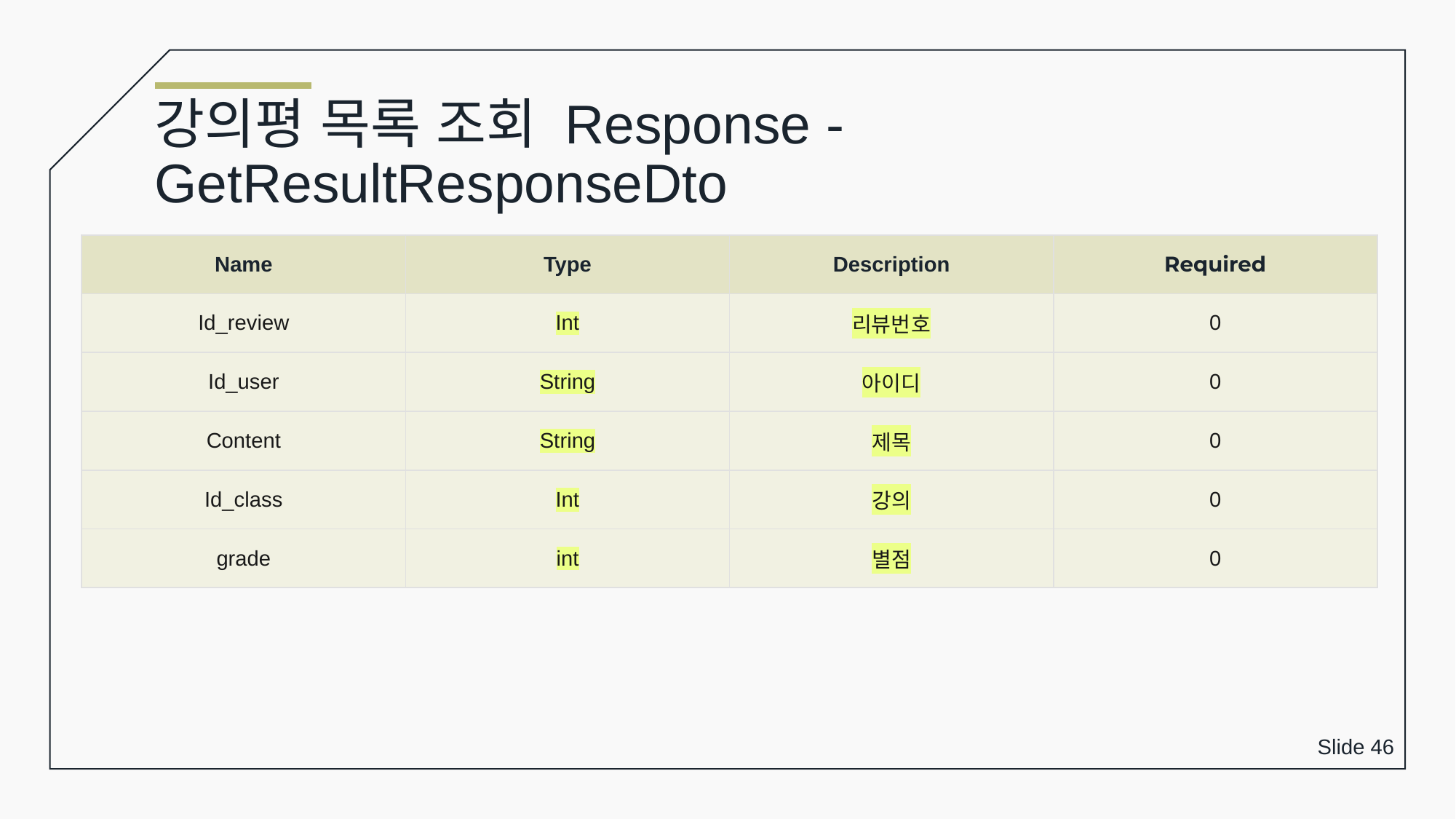

강의평 목록 조회 Response - GetResultResponseDto

| Name | Type | Description | Required |
| --- | --- | --- | --- |
| Id\_review | Int | 리뷰번호 | 0 |
| Id\_user | String | 아이디 | 0 |
| Content | String | 제목 | 0 |
| Id\_class | Int | 강의 | 0 |
| grade | int | 별점 | 0 |